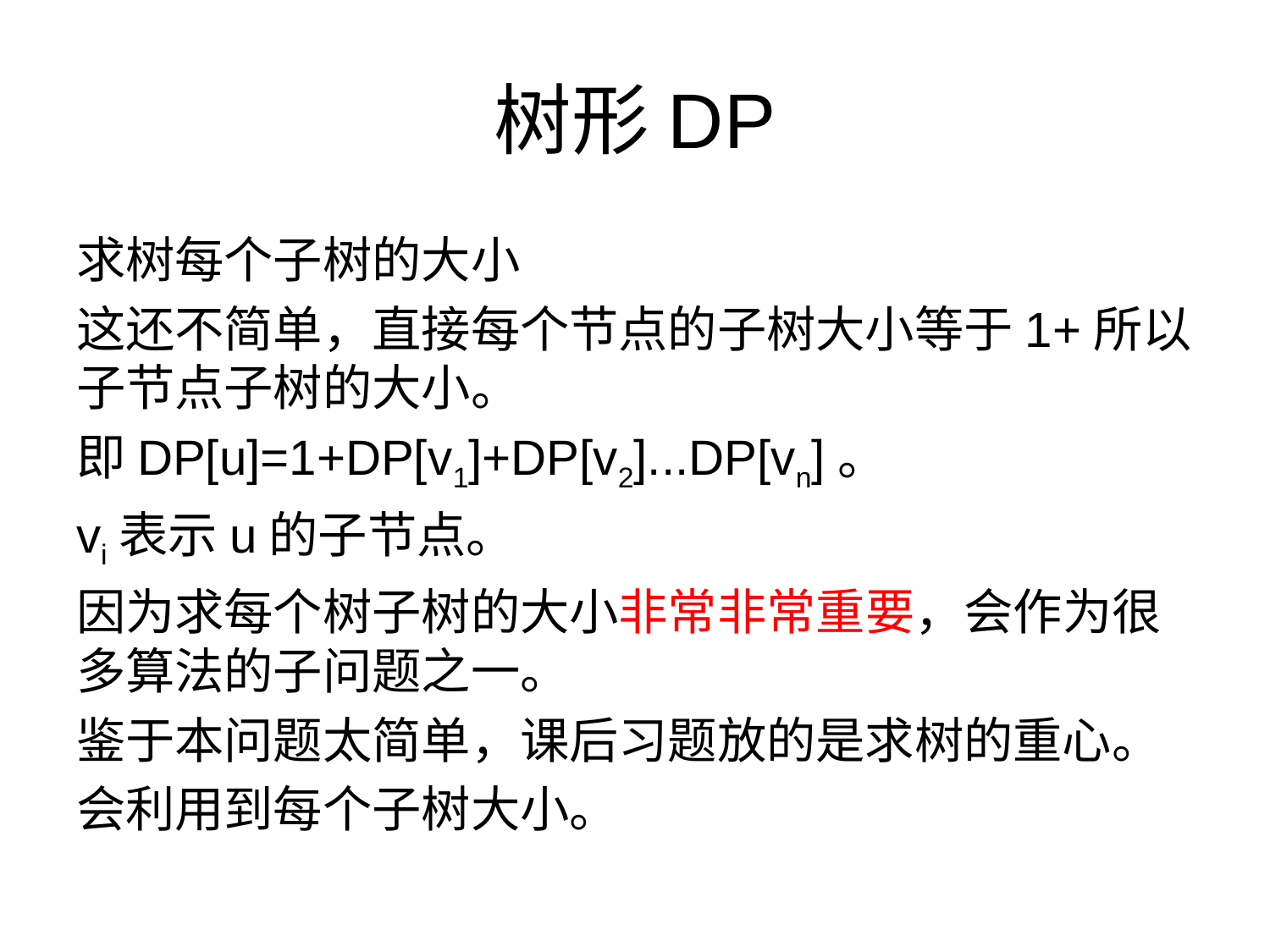

# 树形DP
求树每个子树的大小
这还不简单，直接每个节点的子树大小等于1+所以子节点子树的大小。
即DP[u]=1+DP[v1]+DP[v2]...DP[vn]。
vi表示u的子节点。
因为求每个树子树的大小非常非常重要，会作为很多算法的子问题之一。
鉴于本问题太简单，课后习题放的是求树的重心。
会利用到每个子树大小。